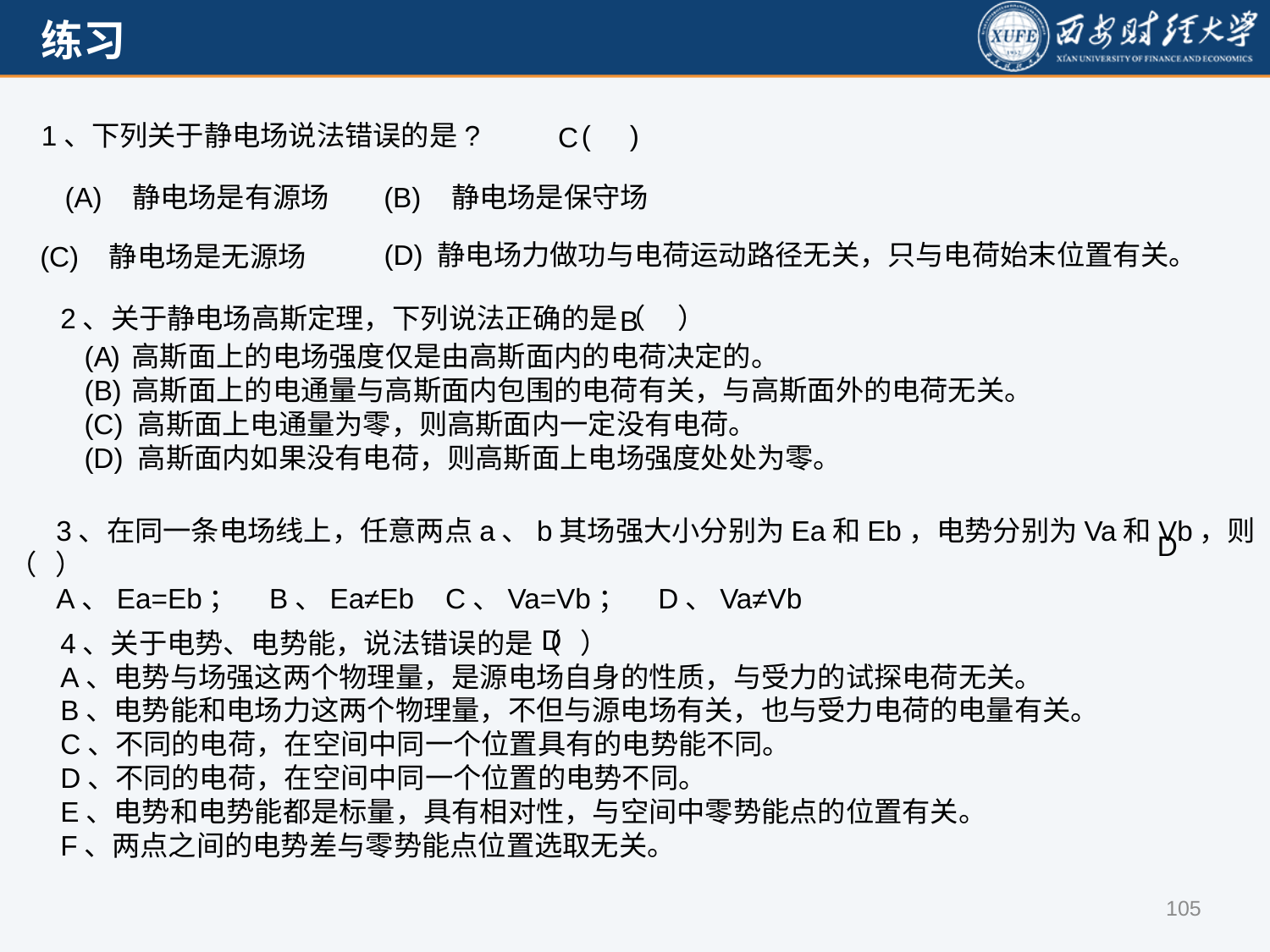

1、下列关于静电场说法错误的是?             (     )
     C
(A)   静电场是有源场
     (B)   静电场是保守场
     (D) 静电场力做功与电荷运动路径无关，只与电荷始末位置有关。
    (C)   静电场是无源场
2、关于静电场高斯定理，下列说法正确的是（     ）
     B
高斯面上的电场强度仅是由高斯面内的电荷决定的。
高斯面上的电通量与高斯面内包围的电荷有关，与高斯面外的电荷无关。
(C) 高斯面上电通量为零，则高斯面内一定没有电荷。
(D) 高斯面内如果没有电荷，则高斯面上电场强度处处为零。
     D
3、在同一条电场线上，任意两点a、b其场强大小分别为Ea和Eb，电势分别为Va和Vb，则（   ）
A、Ea=Eb；    B、Ea≠Eb    C、Va=Vb；    D、Va≠Vb
     D
4、关于电势、电势能，说法错误的是（   ）
A、电势与场强这两个物理量，是源电场自身的性质，与受力的试探电荷无关。
B、电势能和电场力这两个物理量，不但与源电场有关，也与受力电荷的电量有关。
C、不同的电荷，在空间中同一个位置具有的电势能不同。
D、不同的电荷，在空间中同一个位置的电势不同。
E、电势和电势能都是标量，具有相对性，与空间中零势能点的位置有关。
F、两点之间的电势差与零势能点位置选取无关。
105